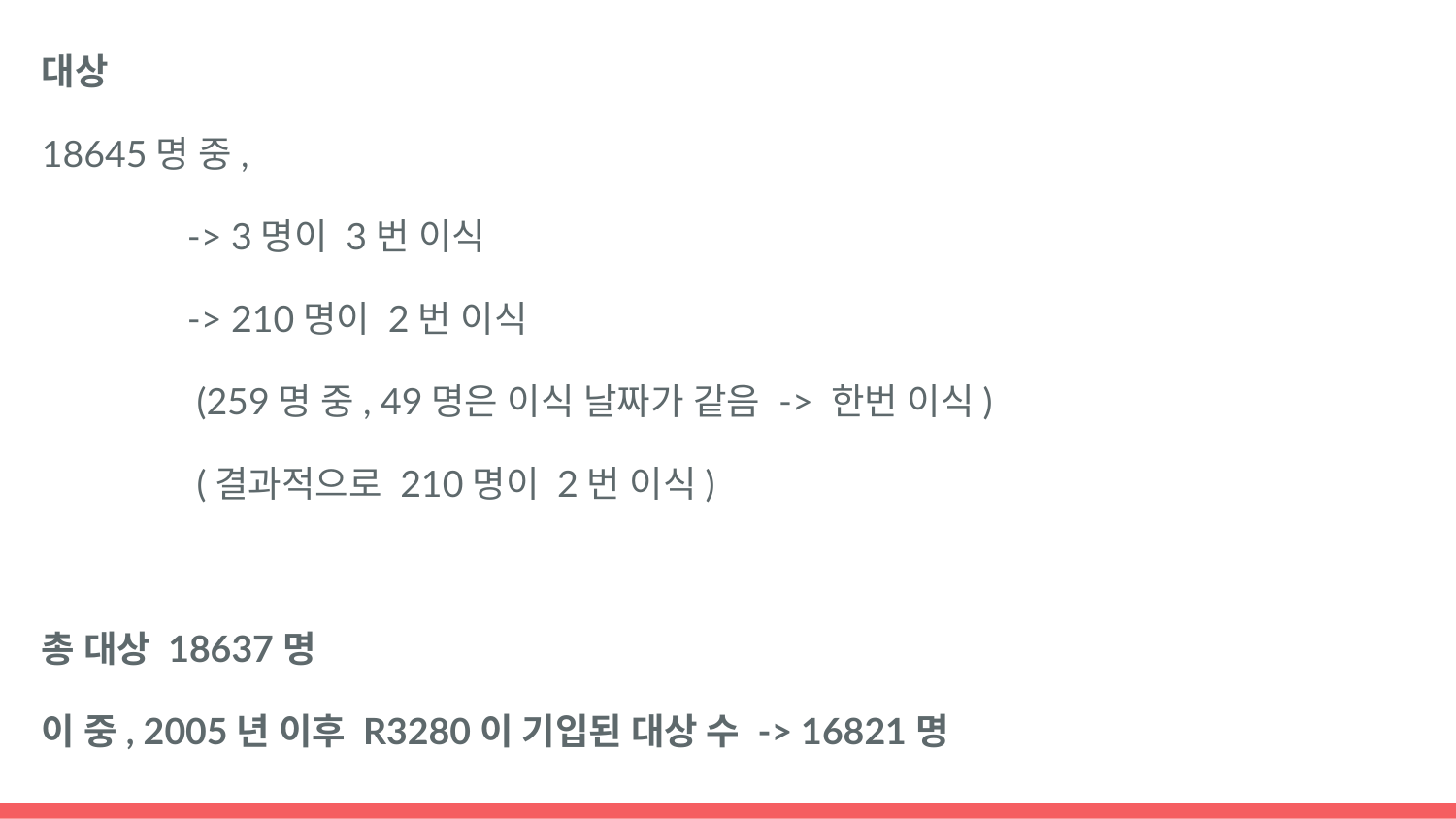

대상
18645명 중,
	-> 3명이 3번 이식
	-> 210명이 2번 이식
	 (259명 중, 49명은 이식 날짜가 같음 -> 한번 이식)
	 (결과적으로 210명이 2번 이식)

총 대상 18637명
이 중, 2005년 이후 R3280이 기입된 대상 수 -> 16821명